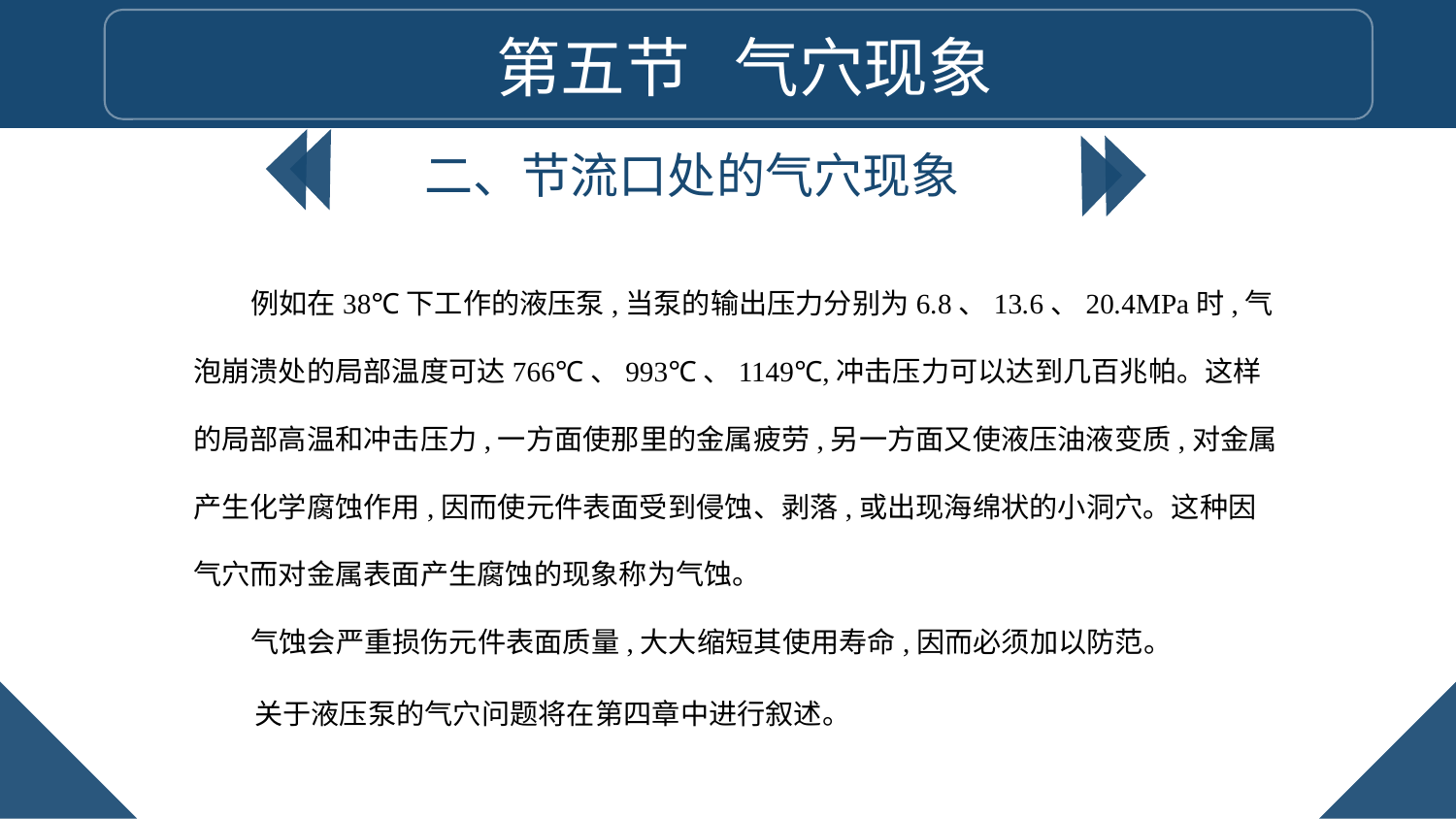

第五节   气穴现象
二、节流口处的气穴现象

例如在38℃下工作的液压泵,当泵的输出压力分别为6.8、13.6、20.4MPa时,气泡崩溃处的局部温度可达766℃、993℃、1149℃,冲击压力可以达到几百兆帕。这样的局部高温和冲击压力,一方面使那里的金属疲劳,另一方面又使液压油液变质,对金属产生化学腐蚀作用,因而使元件表面受到侵蚀、剥落,或出现海绵状的小洞穴。这种因气穴而对金属表面产生腐蚀的现象称为气蚀。
气蚀会严重损伤元件表面质量,大大缩短其使用寿命,因而必须加以防范。

关于液压泵的气穴问题将在第四章中进行叙述。